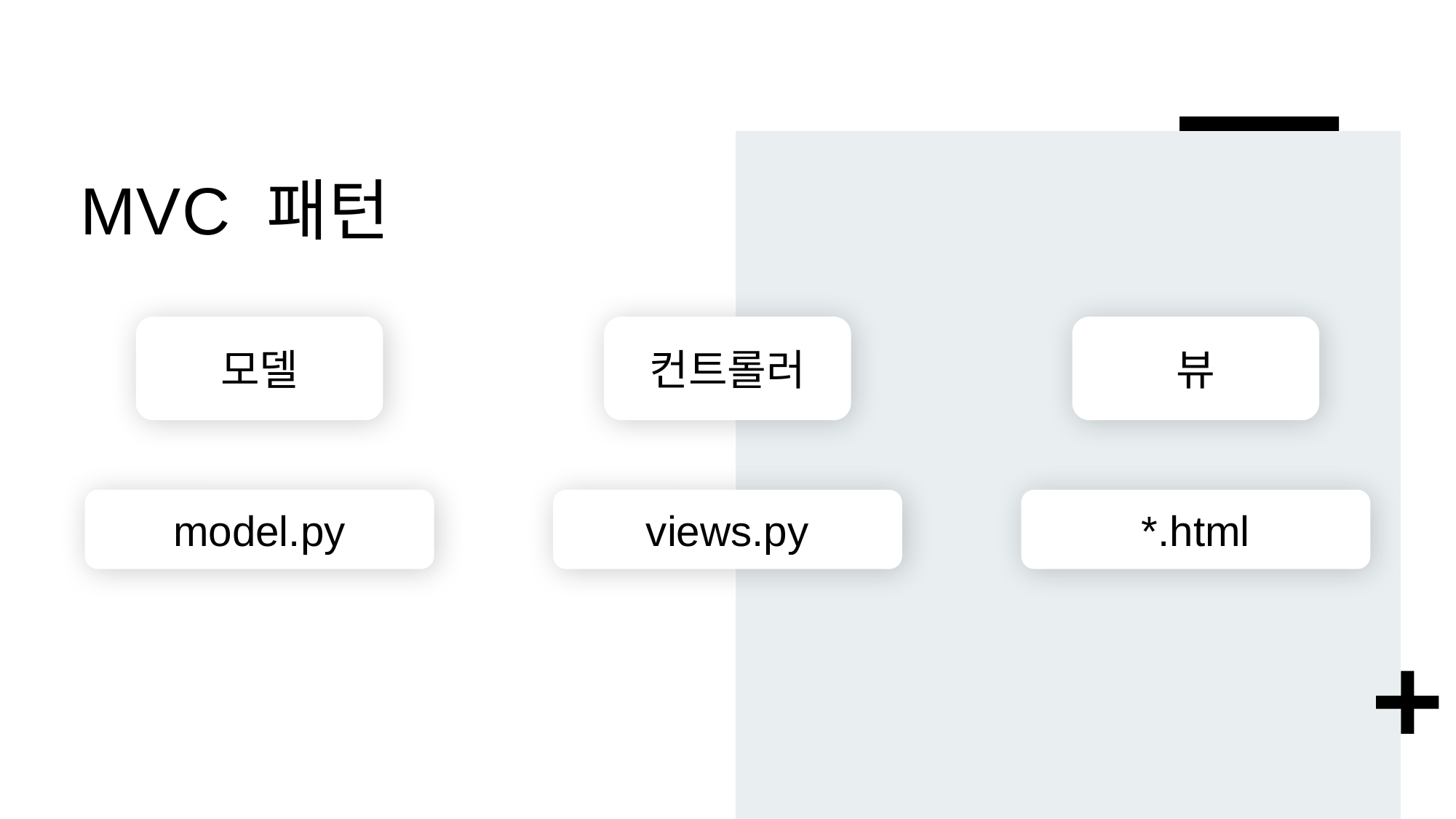

# MVC 패턴
모델
컨트롤러
뷰
model.py
views.py
*.html